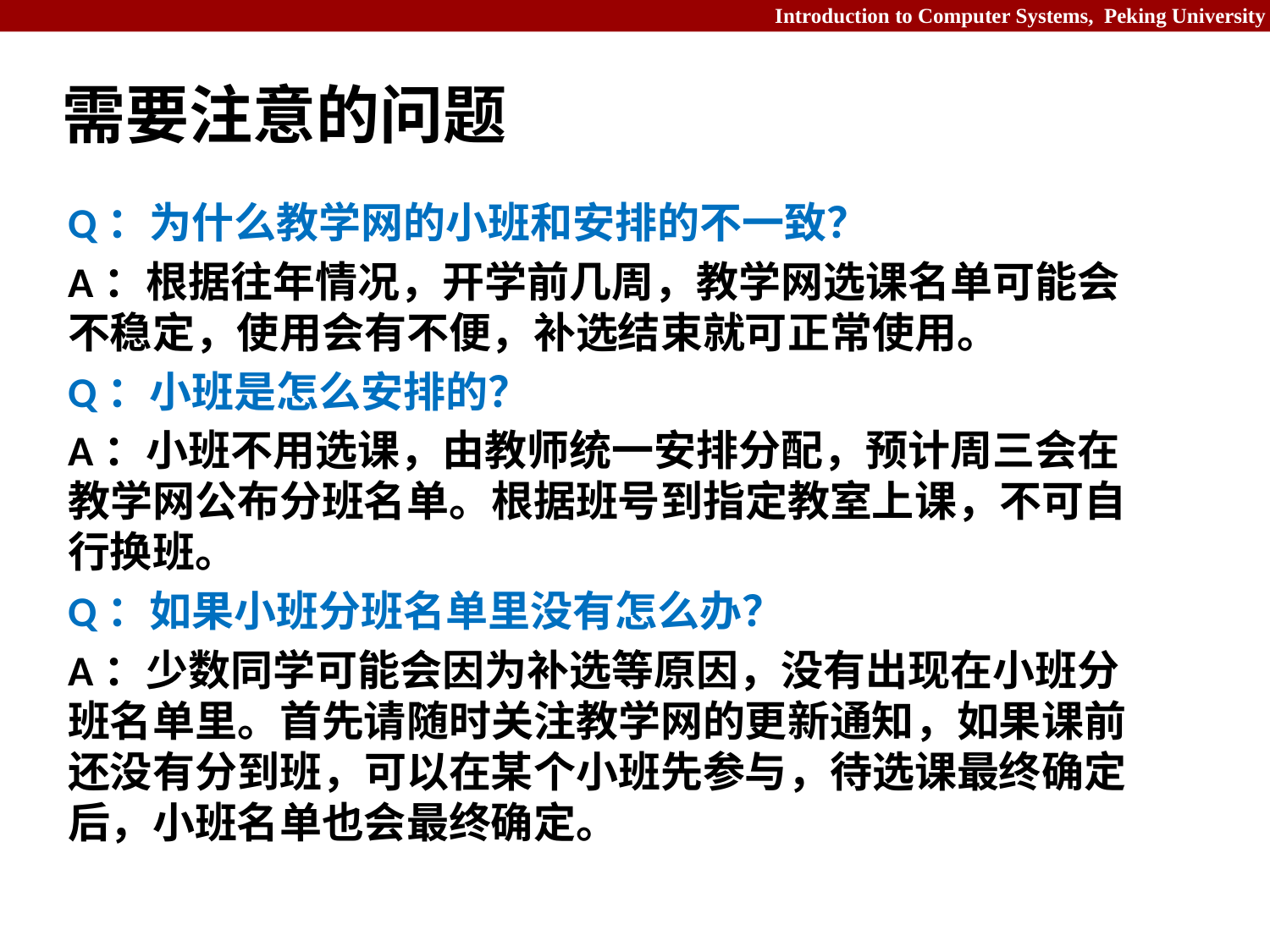

# 需要注意的问题
Q：为什么教学网的小班和安排的不一致？
A：根据往年情况，开学前几周，教学网选课名单可能会不稳定，使用会有不便，补选结束就可正常使用。
Q：小班是怎么安排的？
A：小班不用选课，由教师统一安排分配，预计周三会在教学网公布分班名单。根据班号到指定教室上课，不可自行换班。
Q：如果小班分班名单里没有怎么办？
A：少数同学可能会因为补选等原因，没有出现在小班分班名单里。首先请随时关注教学网的更新通知，如果课前还没有分到班，可以在某个小班先参与，待选课最终确定后，小班名单也会最终确定。